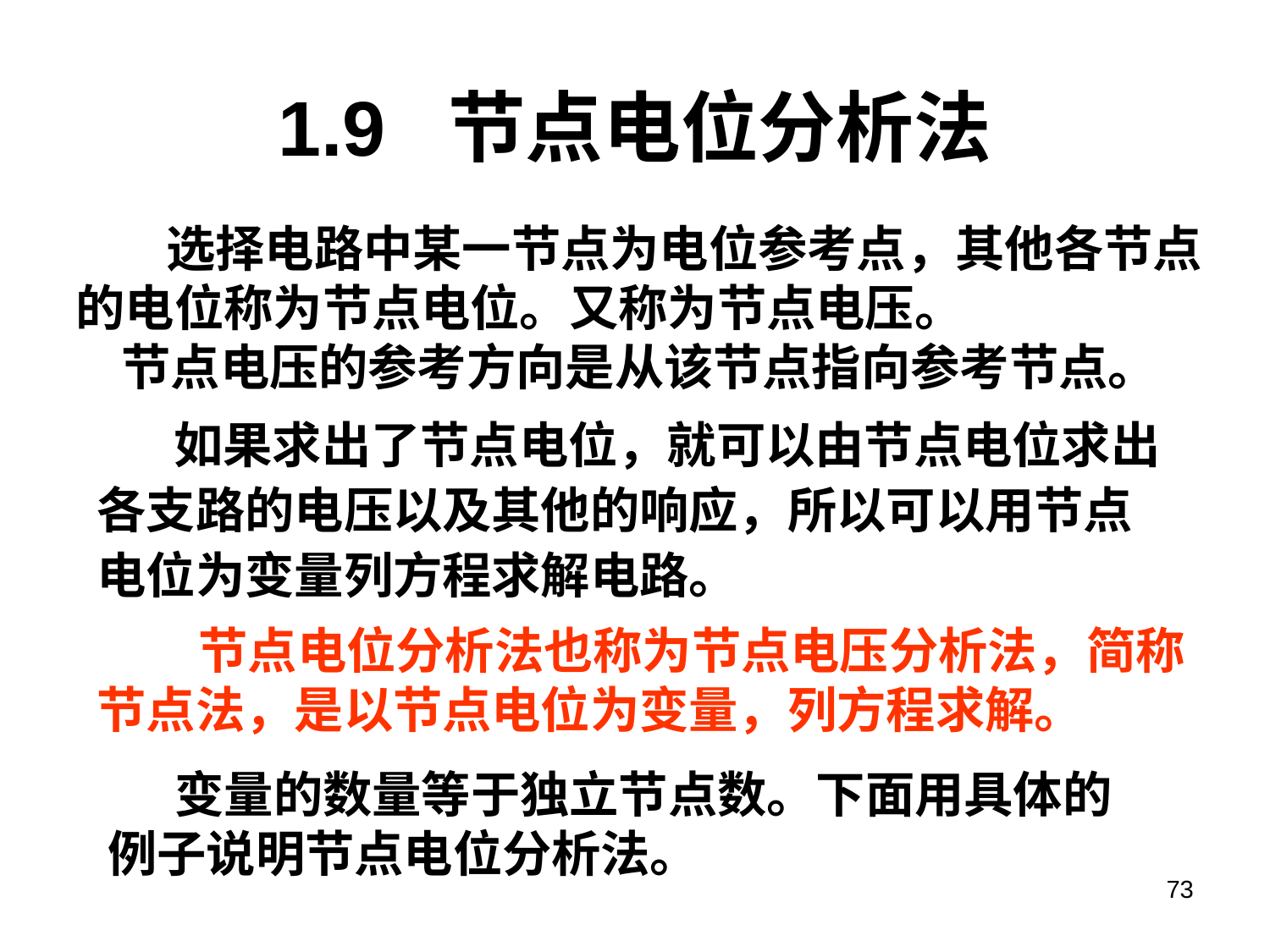

# 1.9  节点电位分析法
       选择电路中某一节点为电位参考点，其他各节点的电位称为节点电位。又称为节点电压。
   节点电压的参考方向是从该节点指向参考节点。
       如果求出了节点电位，就可以由节点电位求出各支路的电压以及其他的响应，所以可以用节点电位为变量列方程求解电路。
        节点电位分析法也称为节点电压分析法，简称节点法，是以节点电位为变量，列方程求解。
      变量的数量等于独立节点数。下面用具体的例子说明节点电位分析法。
73